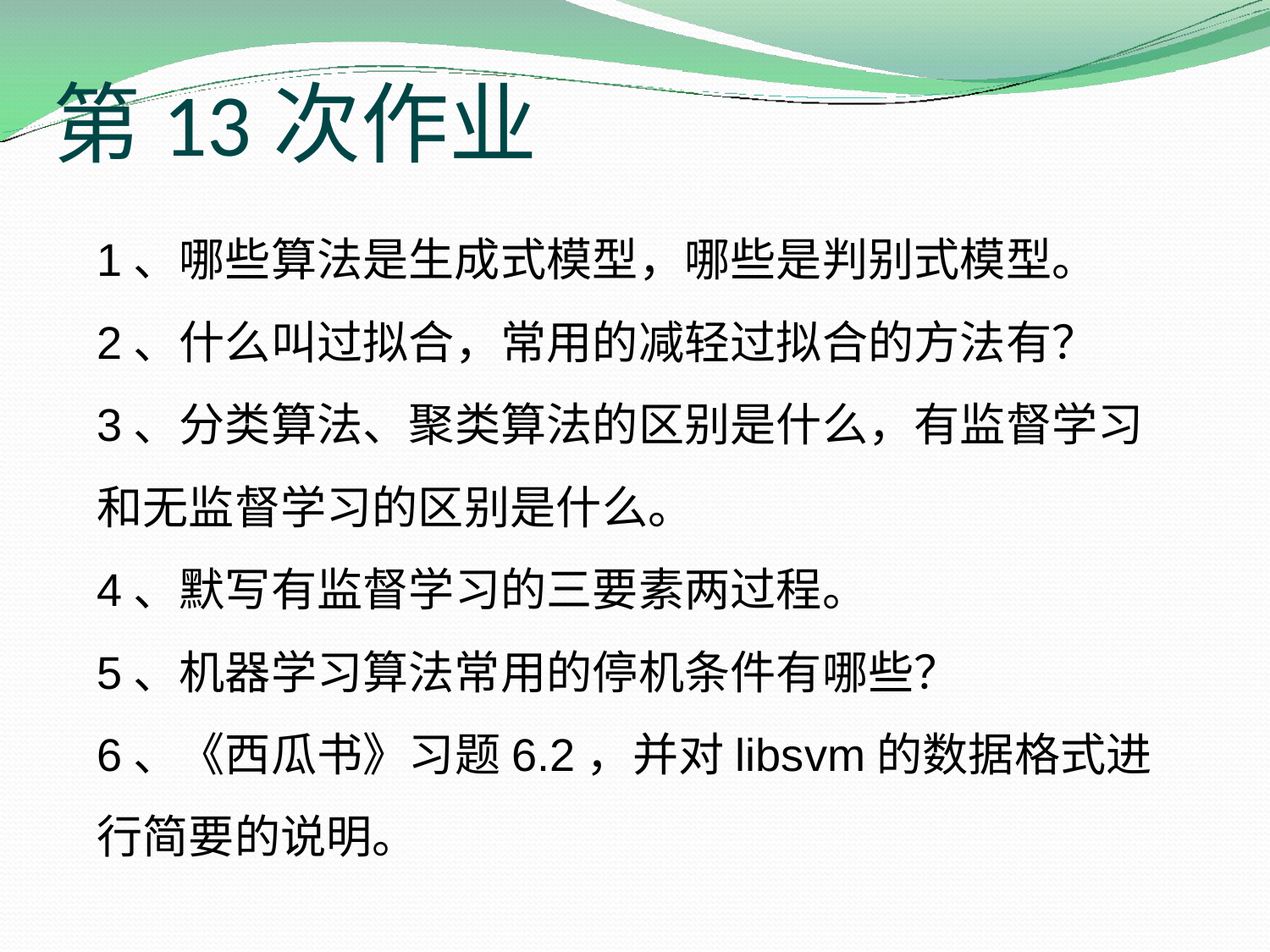

# 第13次作业
1、哪些算法是生成式模型，哪些是判别式模型。
2、什么叫过拟合，常用的减轻过拟合的方法有？
3、分类算法、聚类算法的区别是什么，有监督学习和无监督学习的区别是什么。
4、默写有监督学习的三要素两过程。
5、机器学习算法常用的停机条件有哪些？
6、《西瓜书》习题6.2，并对libsvm的数据格式进行简要的说明。